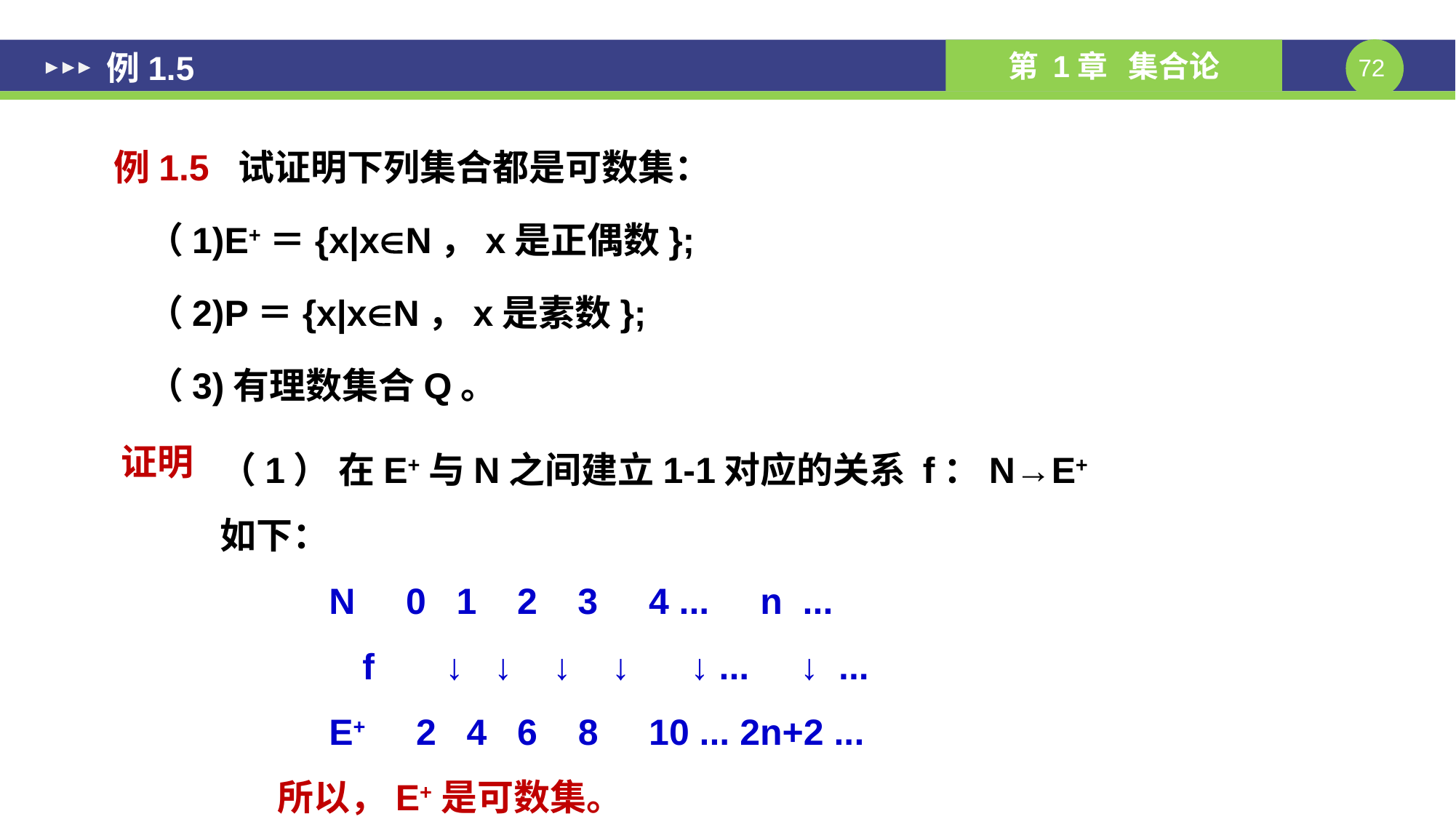

例1.5
例1.5  试证明下列集合都是可数集：
   （1)E+＝{x|x∈N，x是正偶数};
   （2)P＝{x|x∈N，x是素数};
   （3)有理数集合Q。
（1） 在E+与N之间建立1-1对应的关系 f：N→E+ 如下：
	N     0   1    2    3     4 ...     n  ...
              f       ↓   ↓    ↓    ↓      ↓ ...     ↓  ...
	E+     2   4   6    8     10 ... 2n+2 ...
      所以，E+是可数集。
证明